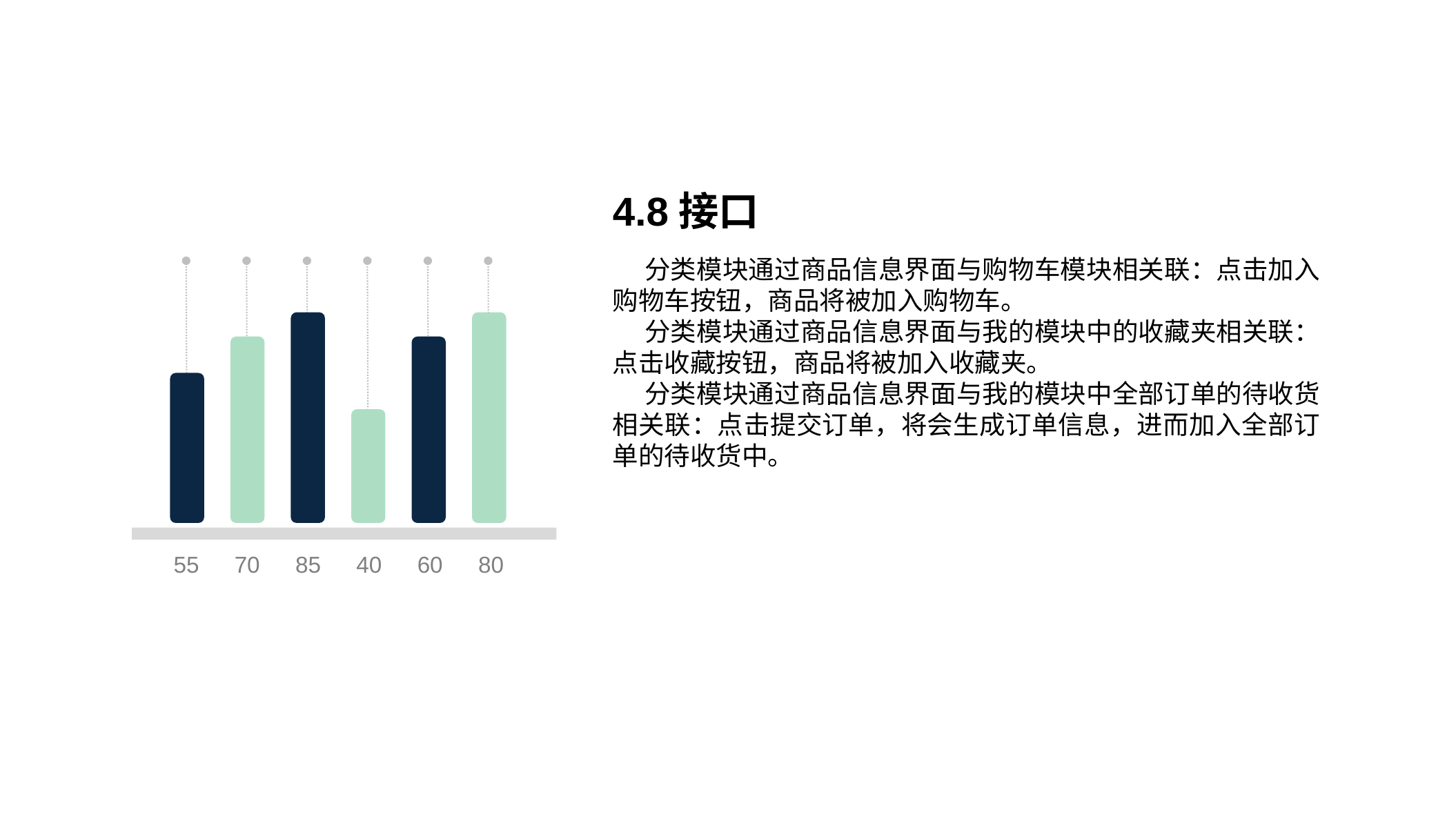

4.8接口
分类模块通过商品信息界面与购物车模块相关联：点击加入购物车按钮，商品将被加入购物车。
分类模块通过商品信息界面与我的模块中的收藏夹相关联：点击收藏按钮，商品将被加入收藏夹。
分类模块通过商品信息界面与我的模块中全部订单的待收货相关联：点击提交订单，将会生成订单信息，进而加入全部订单的待收货中。

55
70
85
40
60
80